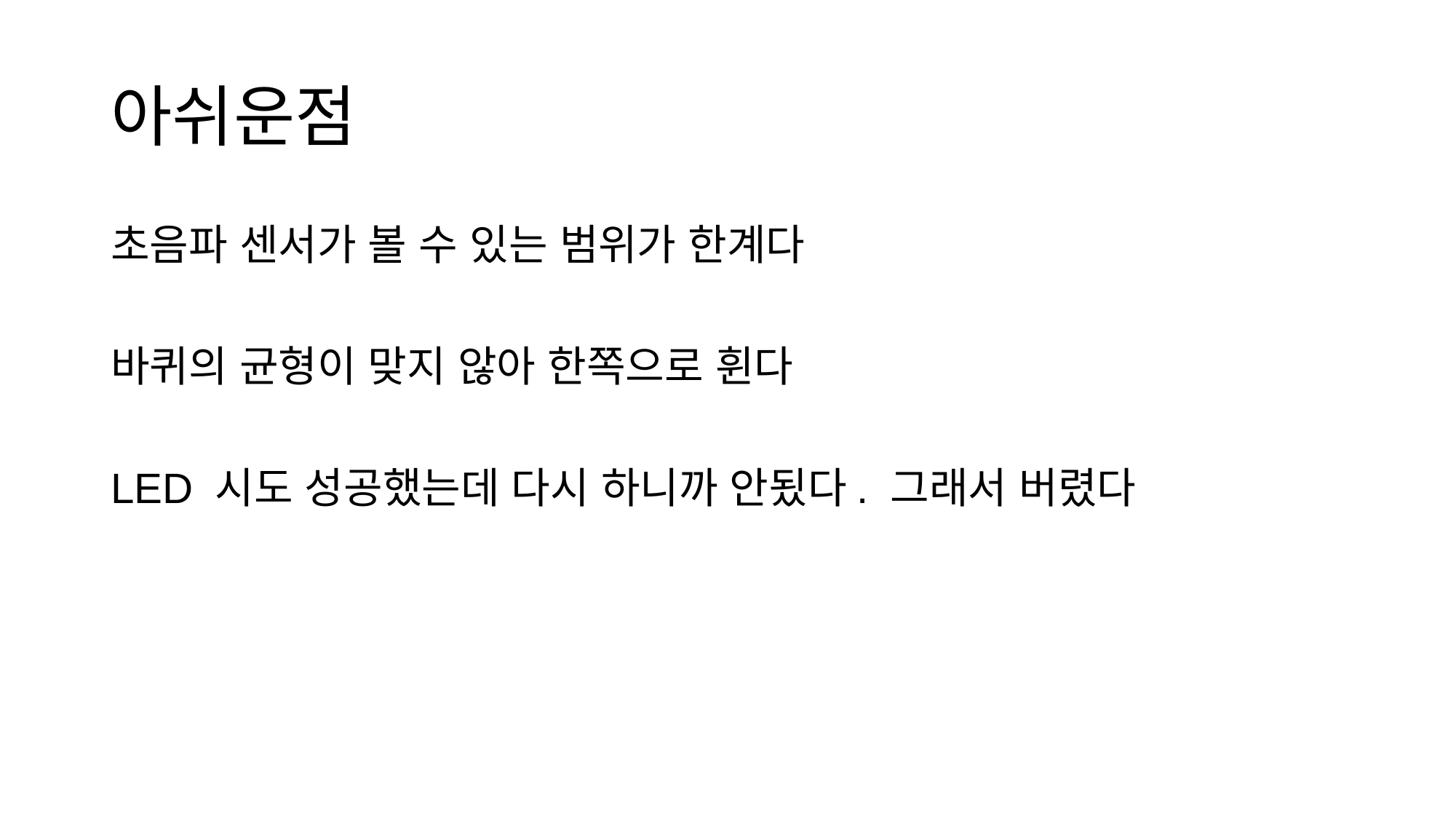

# 아쉬운점
초음파 센서가 볼 수 있는 범위가 한계다

바퀴의 균형이 맞지 않아 한쪽으로 휜다

LED 시도 성공했는데 다시 하니까 안됬다. 그래서 버렸다